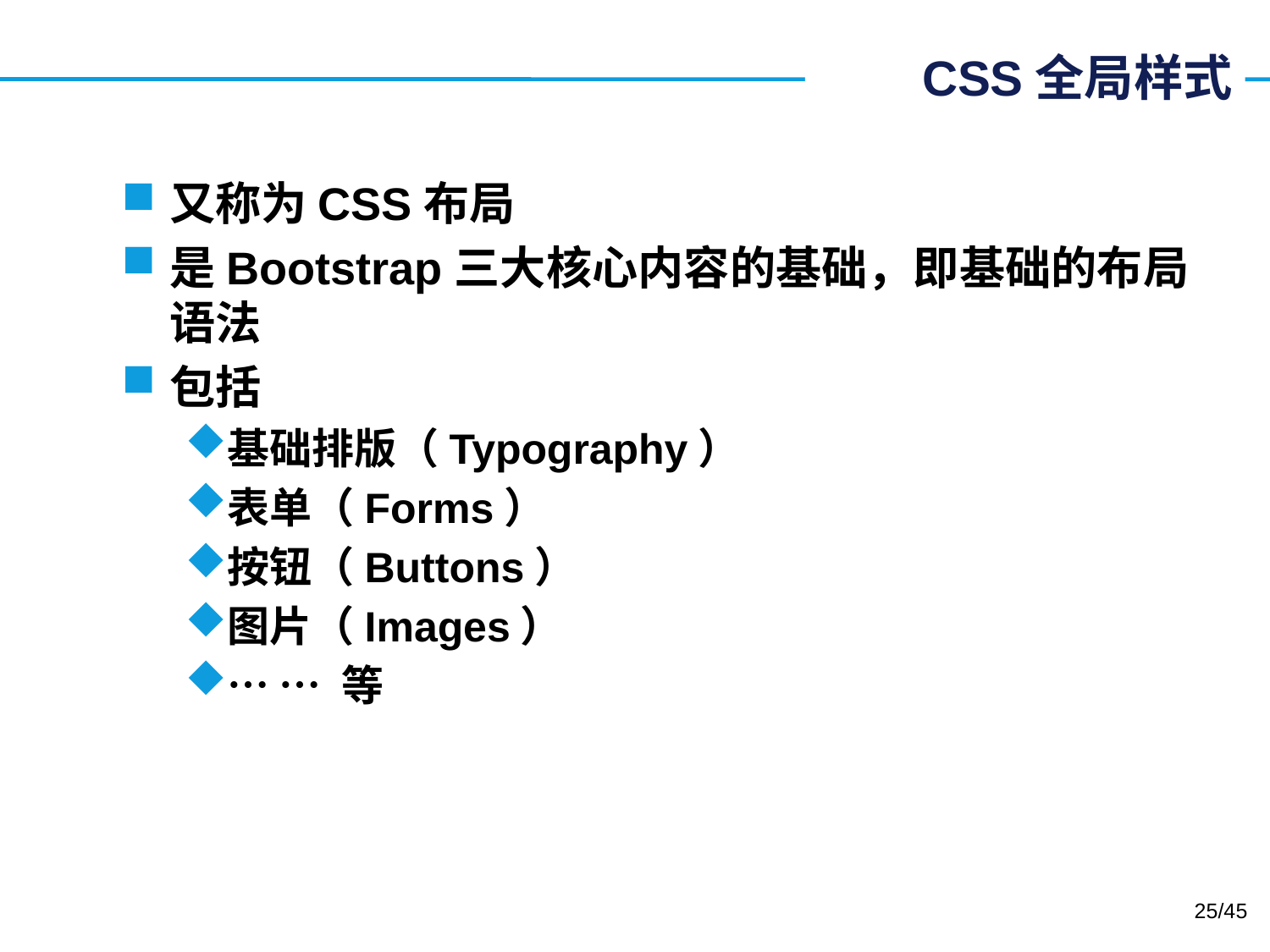

# CSS全局样式
又称为CSS布局
是Bootstrap三大核心内容的基础，即基础的布局语法
包括
基础排版（Typography）
表单（Forms）
按钮（Buttons）
图片（Images）
… … 等
25/45